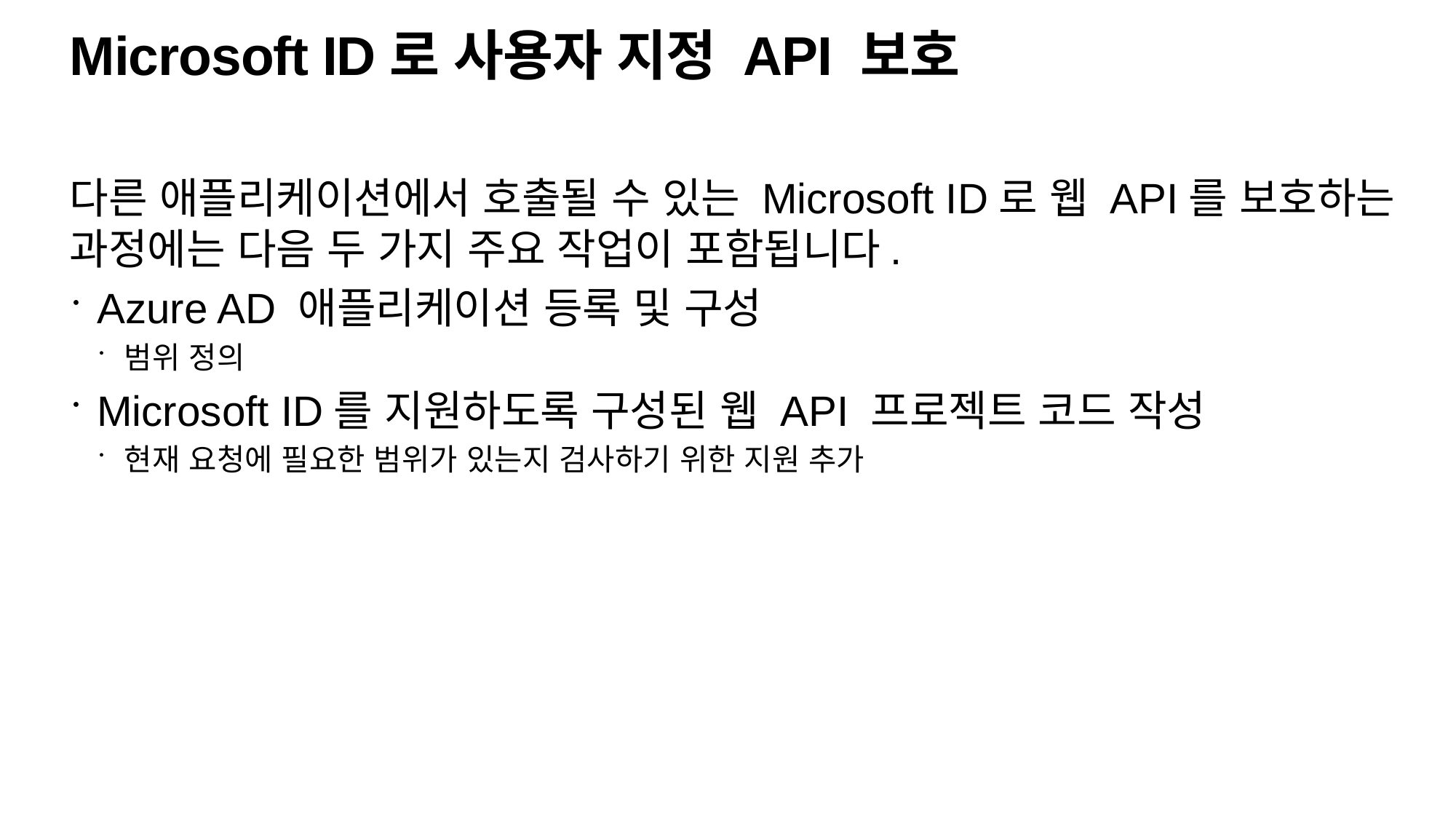

# Microsoft ID로 사용자 지정 API 보호
다른 애플리케이션에서 호출될 수 있는 Microsoft ID로 웹 API를 보호하는 과정에는 다음 두 가지 주요 작업이 포함됩니다.
Azure AD 애플리케이션 등록 및 구성
범위 정의
Microsoft ID를 지원하도록 구성된 웹 API 프로젝트 코드 작성
현재 요청에 필요한 범위가 있는지 검사하기 위한 지원 추가